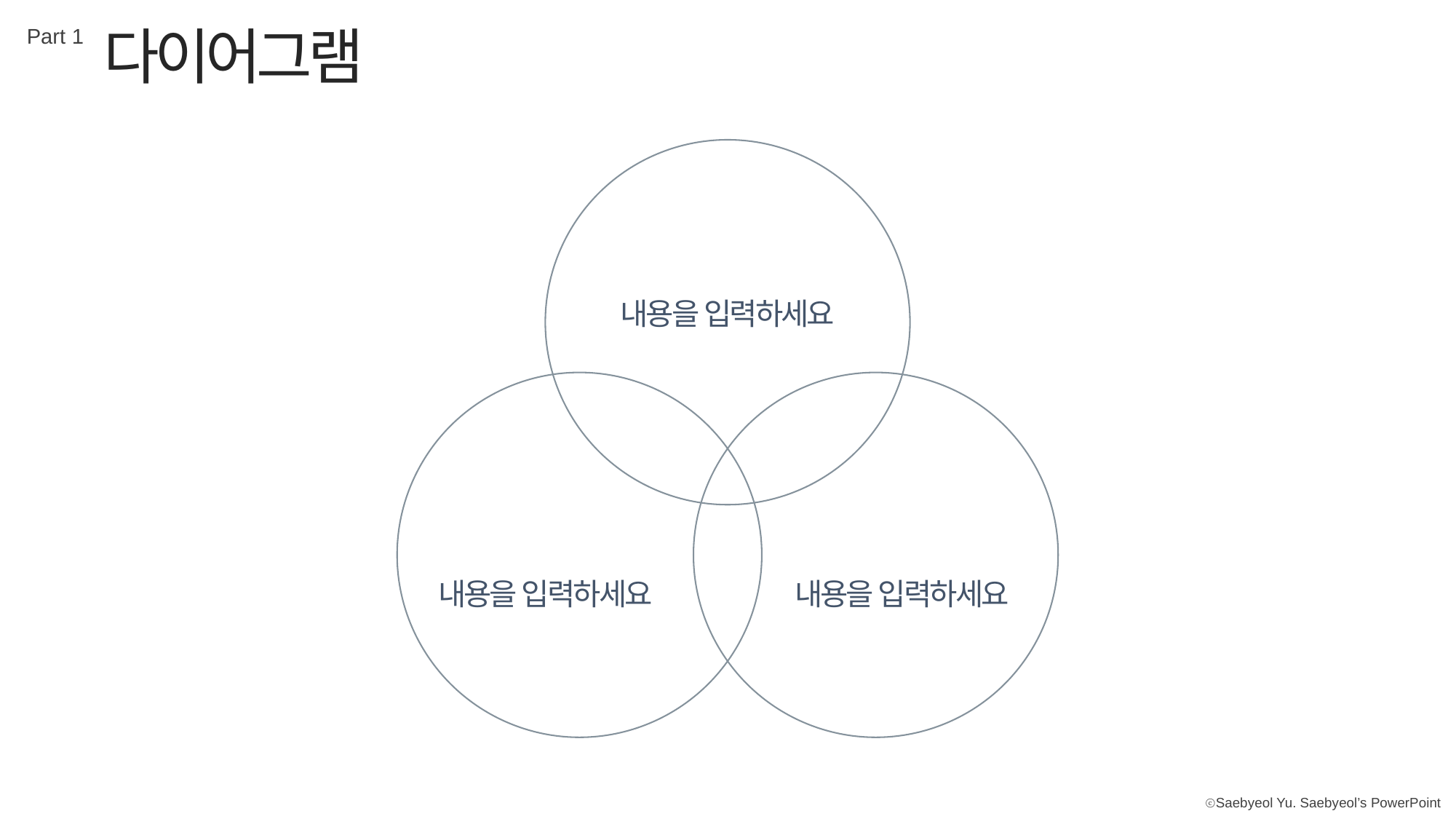

다이어그램
Part 1

내용을 입력하세요

내용을 입력하세요
내용을 입력하세요